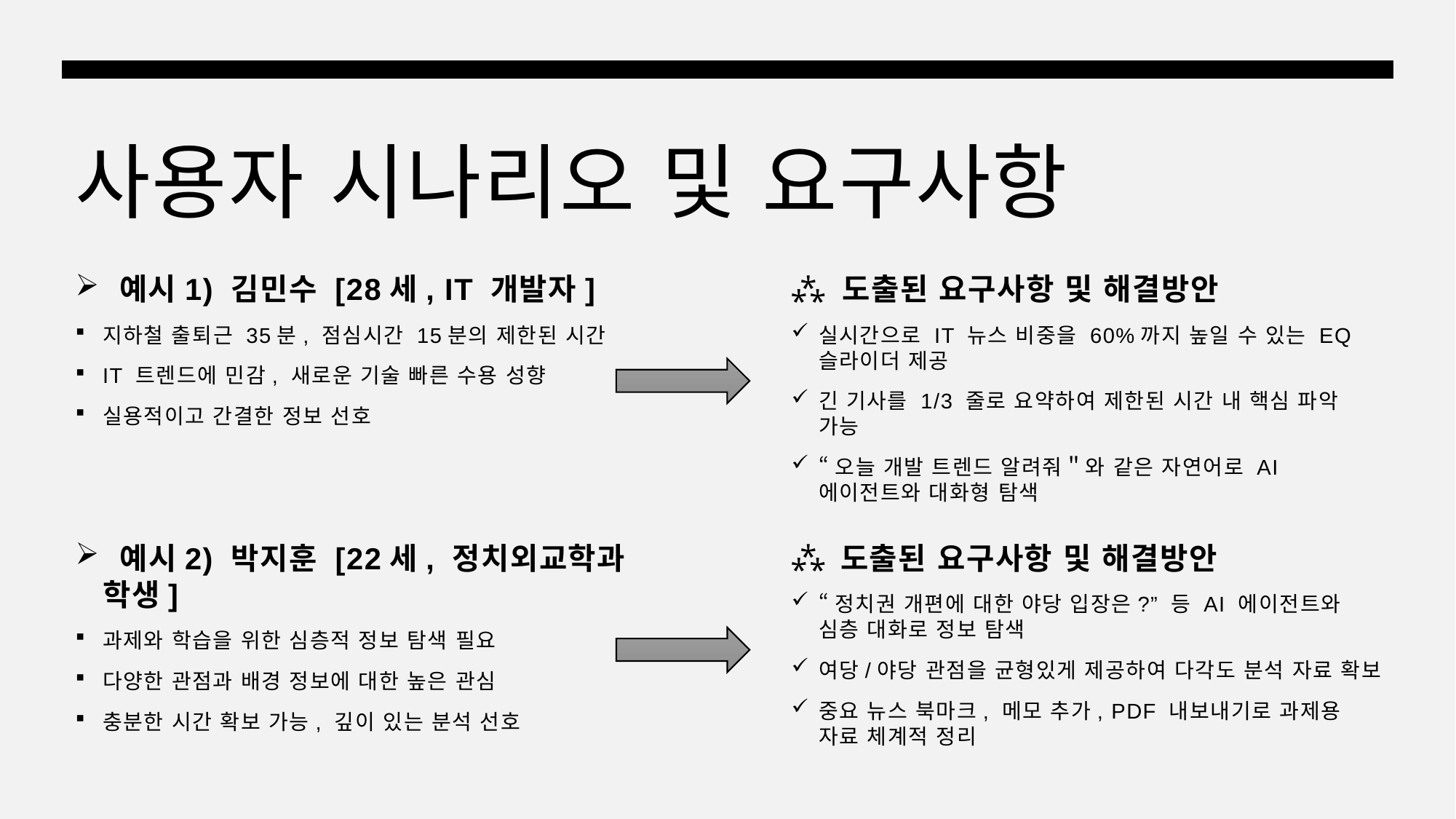

# 사용자 시나리오 및 요구사항
 예시1) 김민수 [28세, IT 개발자]
지하철 출퇴근 35분, 점심시간 15분의 제한된 시간
IT 트렌드에 민감, 새로운 기술 빠른 수용 성향
실용적이고 간결한 정보 선호
 도출된 요구사항 및 해결방안
실시간으로 IT 뉴스 비중을 60%까지 높일 수 있는 EQ 슬라이더 제공
긴 기사를 1/3 줄로 요약하여 제한된 시간 내 핵심 파악 가능
“오늘 개발 트렌드 알려줘＂와 같은 자연어로 AI 에이전트와 대화형 탐색

 예시2) 박지훈 [22세, 정치외교학과 학생]
과제와 학습을 위한 심층적 정보 탐색 필요
다양한 관점과 배경 정보에 대한 높은 관심
충분한 시간 확보 가능, 깊이 있는 분석 선호
 도출된 요구사항 및 해결방안
“정치권 개편에 대한 야당 입장은?” 등 AI 에이전트와 심층 대화로 정보 탐색
여당/야당 관점을 균형있게 제공하여 다각도 분석 자료 확보
중요 뉴스 북마크, 메모 추가, PDF 내보내기로 과제용 자료 체계적 정리